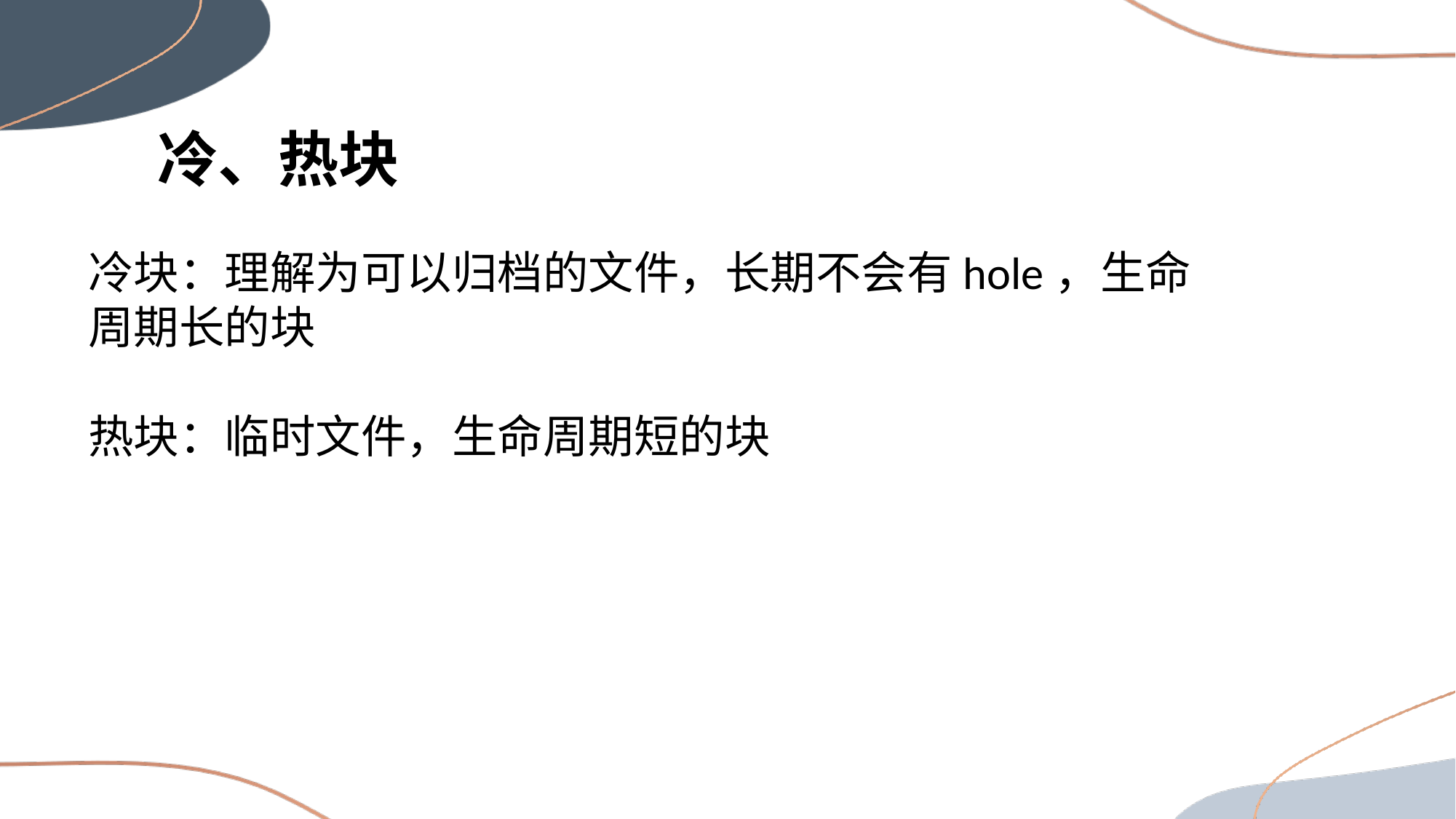

冷、热块
冷块：理解为可以归档的文件，长期不会有hole，生命周期长的块

热块：临时文件，生命周期短的块